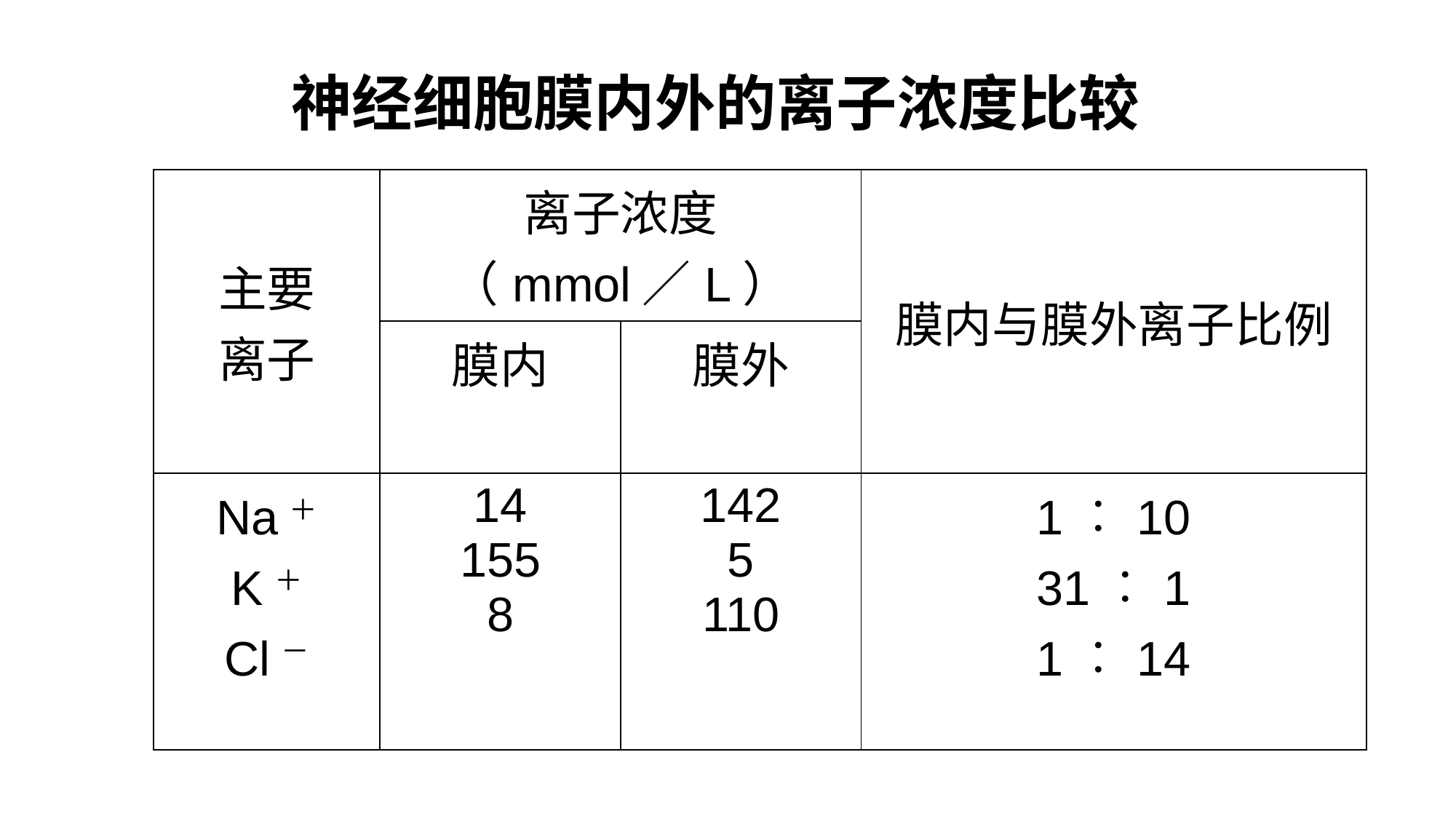

神经细胞膜内外的离子浓度比较
神经细胞膜内外的离子浓度比较
| 主要 离子 | 离子浓度 （mmol／L） |  | 膜内与膜外离子比例 |
| --- | --- | --- | --- |
|  | 膜内 | 膜外 |  |
| Na＋ K＋ Cl－ | 14 155 8 | 142 5 110 | 1︰10 31︰1 1︰14 |